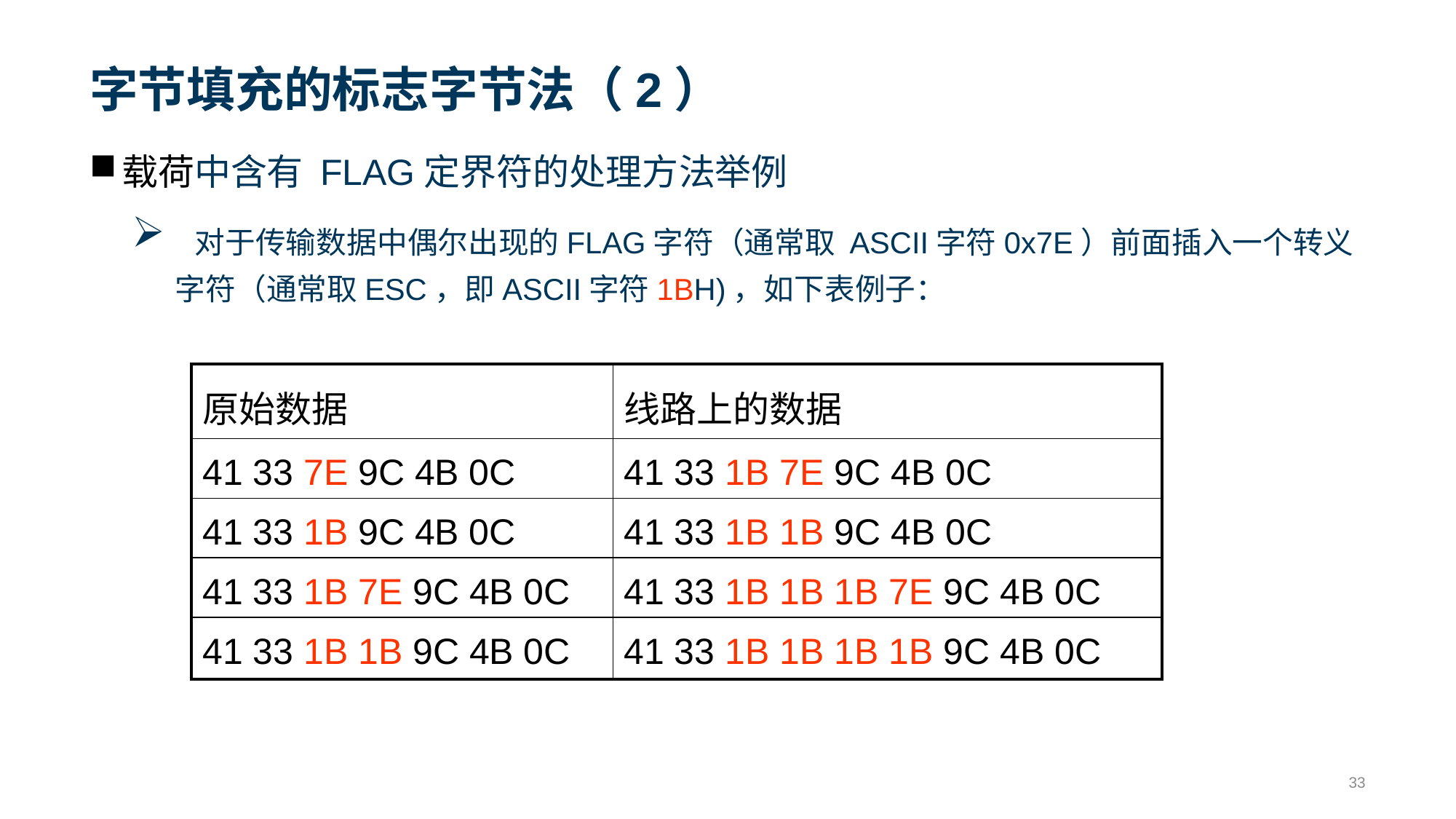

# 字节填充的标志字节法（2）
载荷中含有 FLAG定界符的处理方法举例
 对于传输数据中偶尔出现的FLAG字符（通常取 ASCII字符0x7E）前面插入一个转义字符（通常取ESC，即ASCII字符1BH)，如下表例子：

| 原始数据 | 线路上的数据 |
| --- | --- |
| 41 33 7E 9C 4B 0C | 41 33 1B 7E 9C 4B 0C |
| 41 33 1B 9C 4B 0C | 41 33 1B 1B 9C 4B 0C |
| 41 33 1B 7E 9C 4B 0C | 41 33 1B 1B 1B 7E 9C 4B 0C |
| 41 33 1B 1B 9C 4B 0C | 41 33 1B 1B 1B 1B 9C 4B 0C |
33